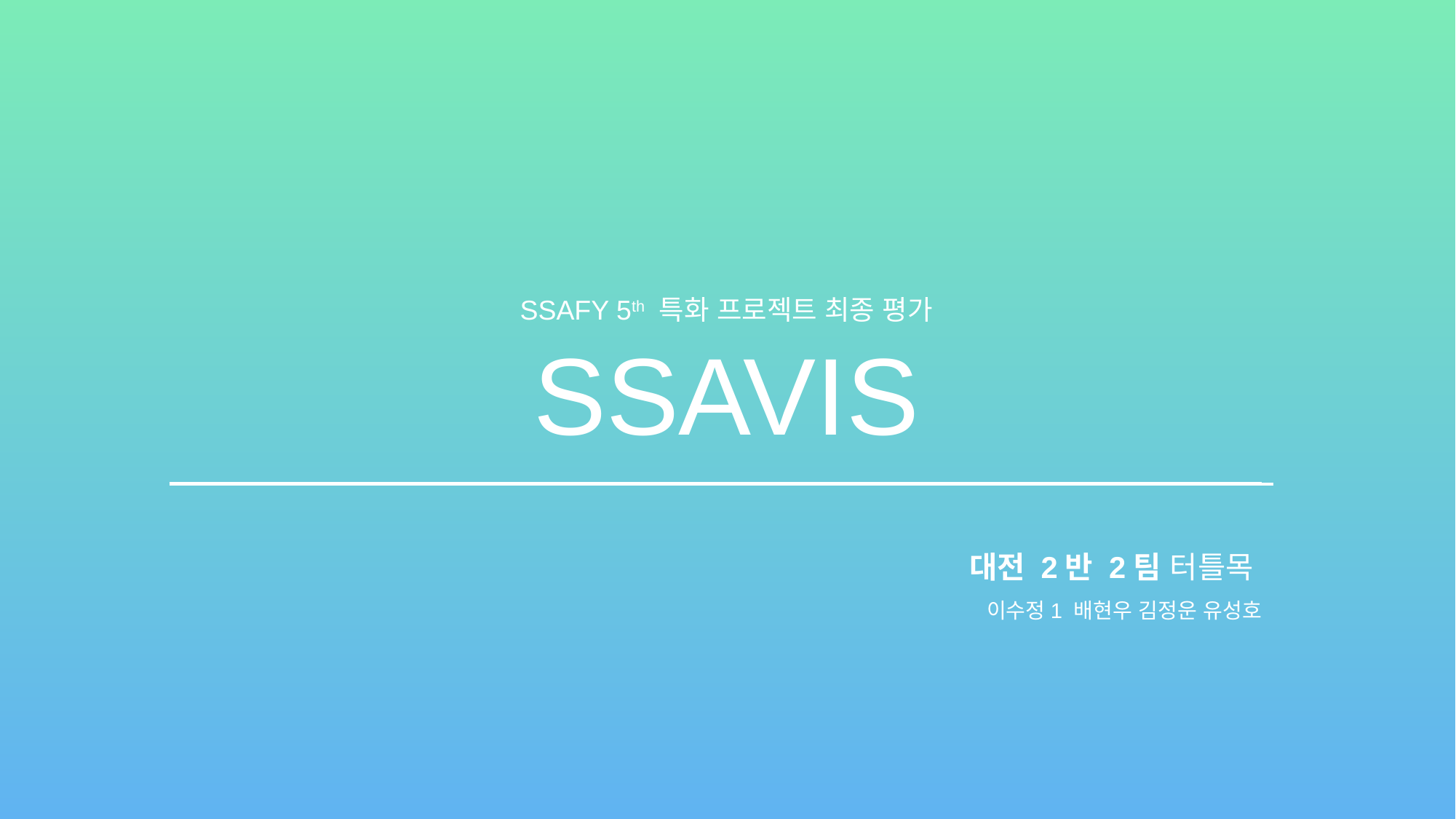

# SSAFY 5th 특화 프로젝트 최종 평가 SSAVIS
대전 2반 2팀 터틀목
이수정1 배현우 김정운 유성호